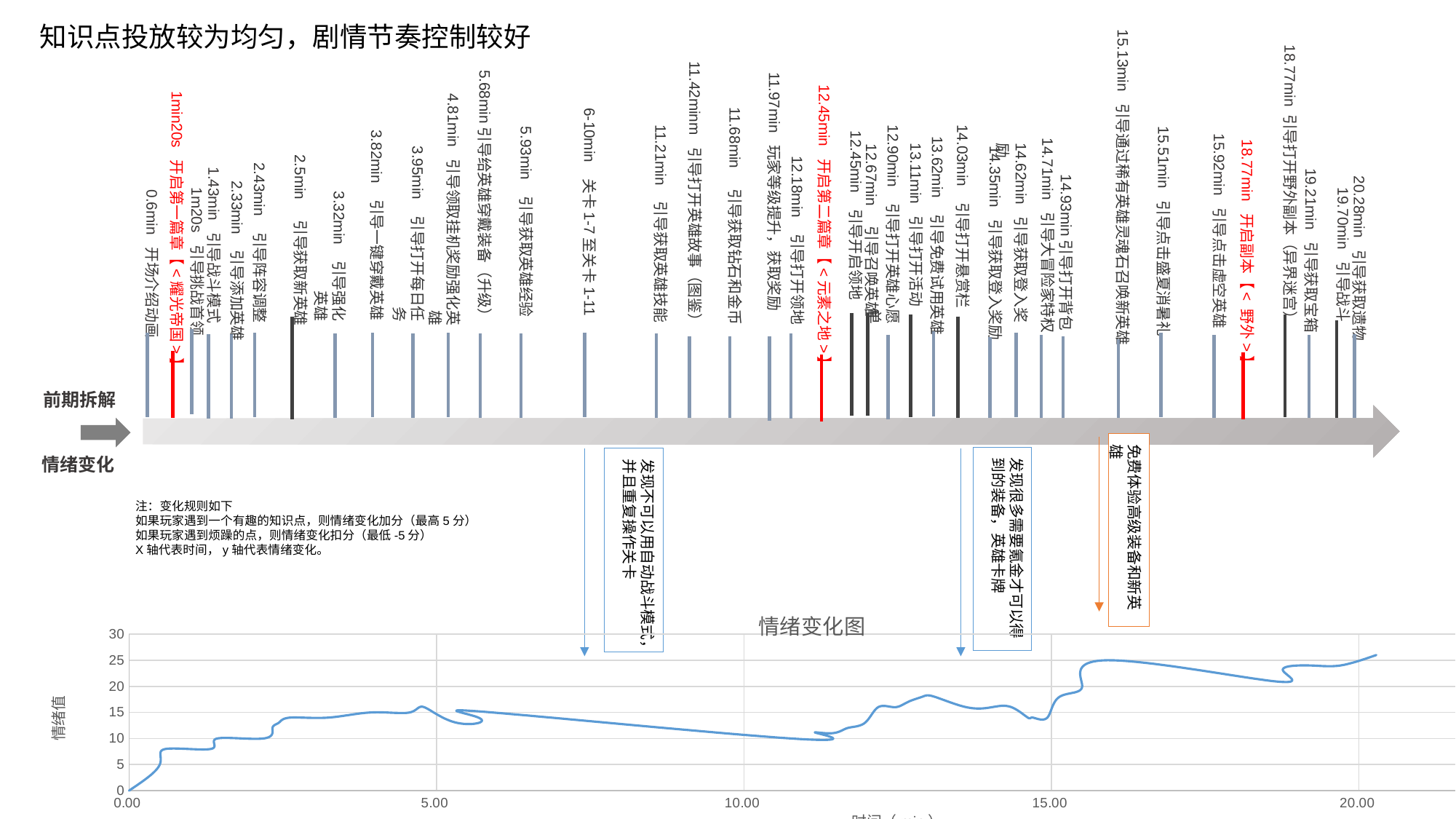

11.42minm  引导打开英雄故事（图鉴）
知识点投放较为均匀，剧情节奏控制较好
15.13min  引导通过稀有英雄灵魂石召唤新英雄

18.77min 引导打开野外副本（异界迷宫）
3.82min   引导一键穿戴英雄
5.68min引导给英雄穿戴装备（升级）
4.81min  引导领取挂机奖励强化英雄
11.97min  玩家等级提升，获取奖励
12.45min  开启第二篇章【<元素之地>】
1min20s  开启第一篇章【<耀光帝国>】
6-10min   关卡1-7至关卡1-11
5.93min   引导获取英雄经验
12.90min   引导打开英雄心愿单
11.68min    引导获取钻石和金币
11.21min   引导获取英雄技能
15.51min  引导点击盛夏消暑礼
3.95min   引导打开每日任务
15.92min  引导点击虚空英雄
13.62min   引导免费试用英雄
14.71min  引导大冒险家特权
14.03min   引导打开悬赏栏
18.77min  开启副本【< 野外>】
13.11min  引导打开活动
14.62min  引导获取登入奖励
12.67min    引导召唤英雄
12.45min   引导开启领地
14.35min  引导获取登入奖励
2.5min    引导获取新英雄
12.18min   引导打开领地
19.21min  引导获取宝箱
14.93min引导打开背包
20.28min  引导获取遗物
3.32min   引导强化英雄
2.43min   引导阵容调整
2.33min   引导添加英雄
1.43min  引导战斗模式
1m20s  引导挑战首领
19.70min  引导战斗

0.6min  开场介绍动画
前期拆解

免费体验高级装备和新英雄
发现很多需要氪金才可以得到的装备，英雄卡牌
情绪变化
发现不可以用自动战斗模式，并且重复操作关卡
注：变化规则如下
如果玩家遇到一个有趣的知识点，则情绪变化加分（最高5分）
如果玩家遇到烦躁的点，则情绪变化扣分（最低-5分）
X轴代表时间，y轴代表情绪变化。

### Chart: 情绪变化图

| Category |  |
|---|---|